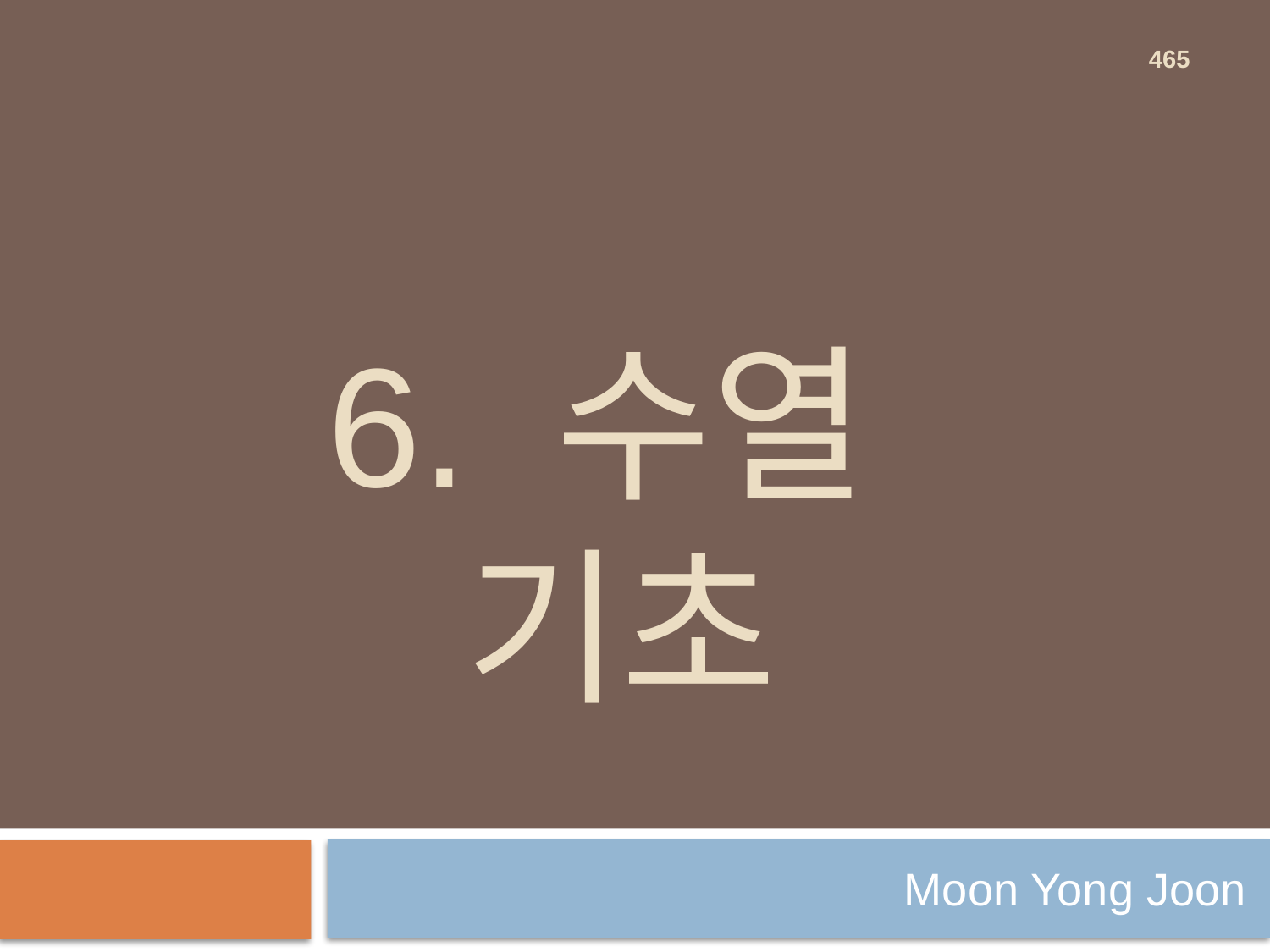

465
# 6. 수열 기초
Moon Yong Joon